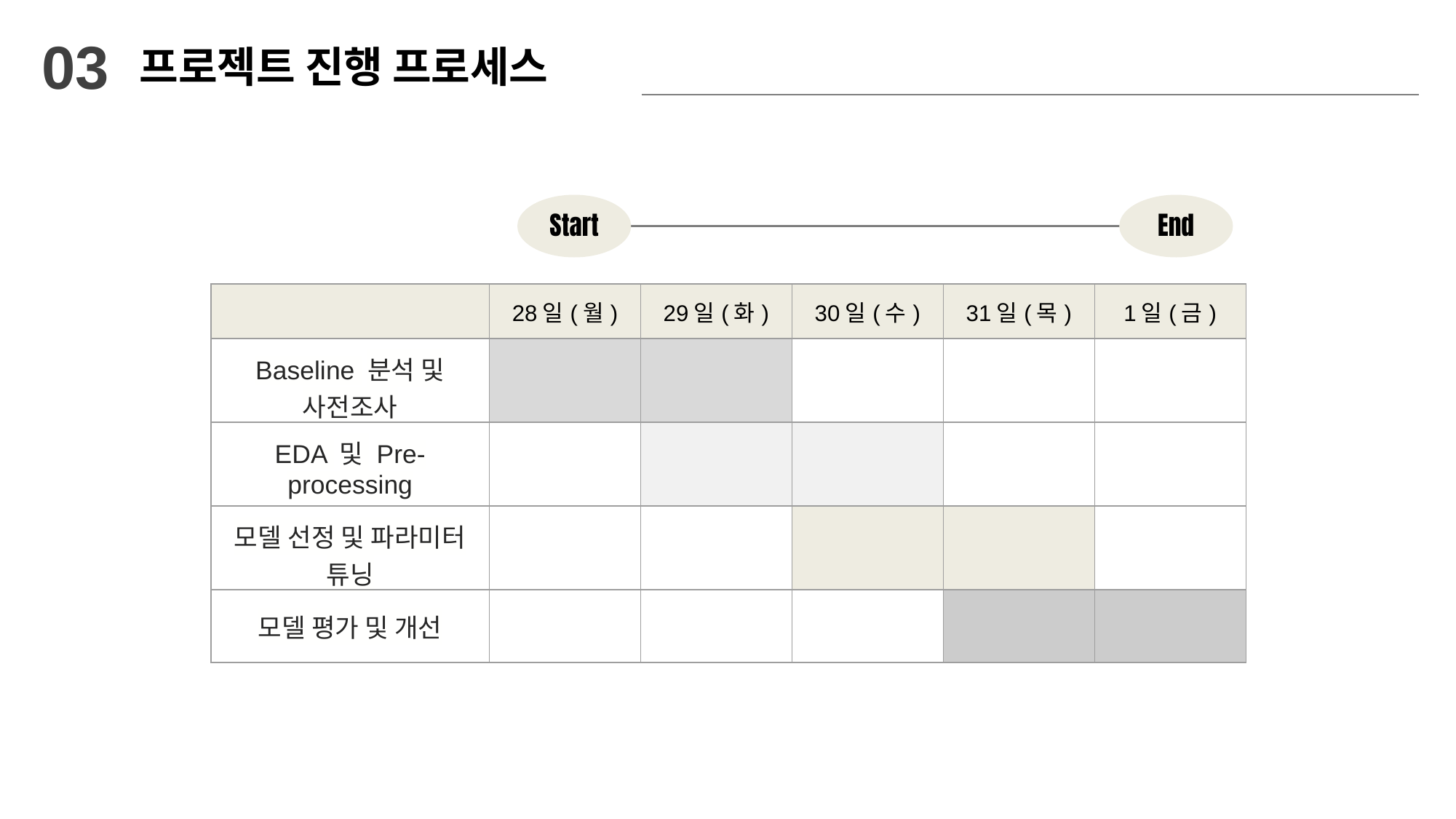

# 03
프로젝트 진행 프로세스

Start
End

|  | 28일(월) | 29일(화) | 30일(수) | 31일(목) | 1일(금) |
| --- | --- | --- | --- | --- | --- |
| Baseline 분석 및 사전조사 |  |  |  |  |  |
| EDA 및 Pre-processing |  |  |  |  |  |
| 모델 선정 및 파라미터 튜닝 |  |  |  |  |  |
| 모델 평가 및 개선 |  |  |  |  |  |